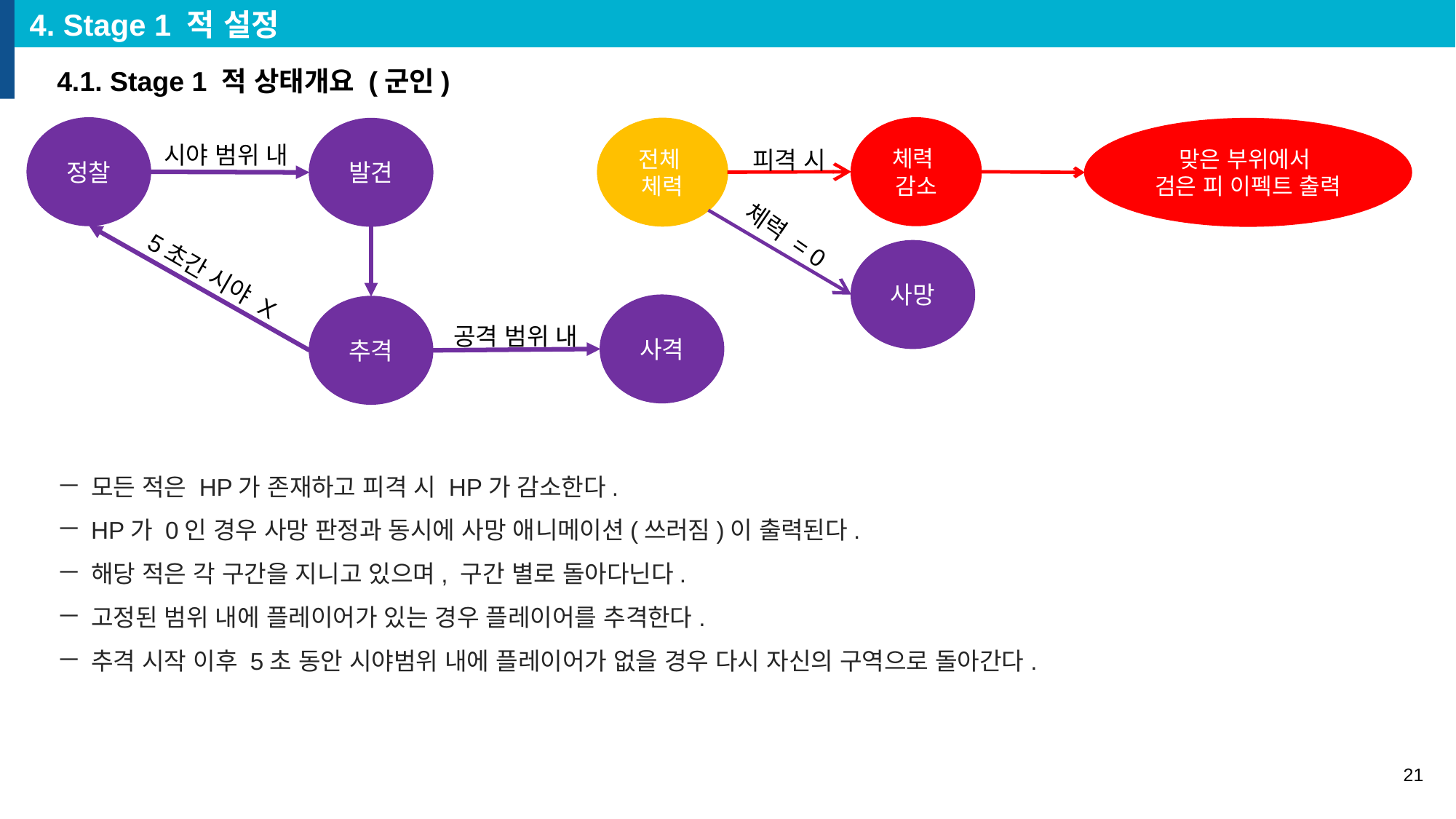

4. Stage 1 적 설정
4.1. Stage 1 적 상태개요 (군인)
정찰
발견
시야 범위 내
5초간 시야 X
사격
추격
공격 범위 내
체력
감소
전체
체력
맞은 부위에서
검은 피 이펙트 출력
피격 시
체력 = 0
사망
모든 적은 HP가 존재하고 피격 시 HP가 감소한다.
HP가 0인 경우 사망 판정과 동시에 사망 애니메이션(쓰러짐)이 출력된다.
해당 적은 각 구간을 지니고 있으며, 구간 별로 돌아다닌다.
고정된 범위 내에 플레이어가 있는 경우 플레이어를 추격한다.
추격 시작 이후 5초 동안 시야범위 내에 플레이어가 없을 경우 다시 자신의 구역으로 돌아간다.
21